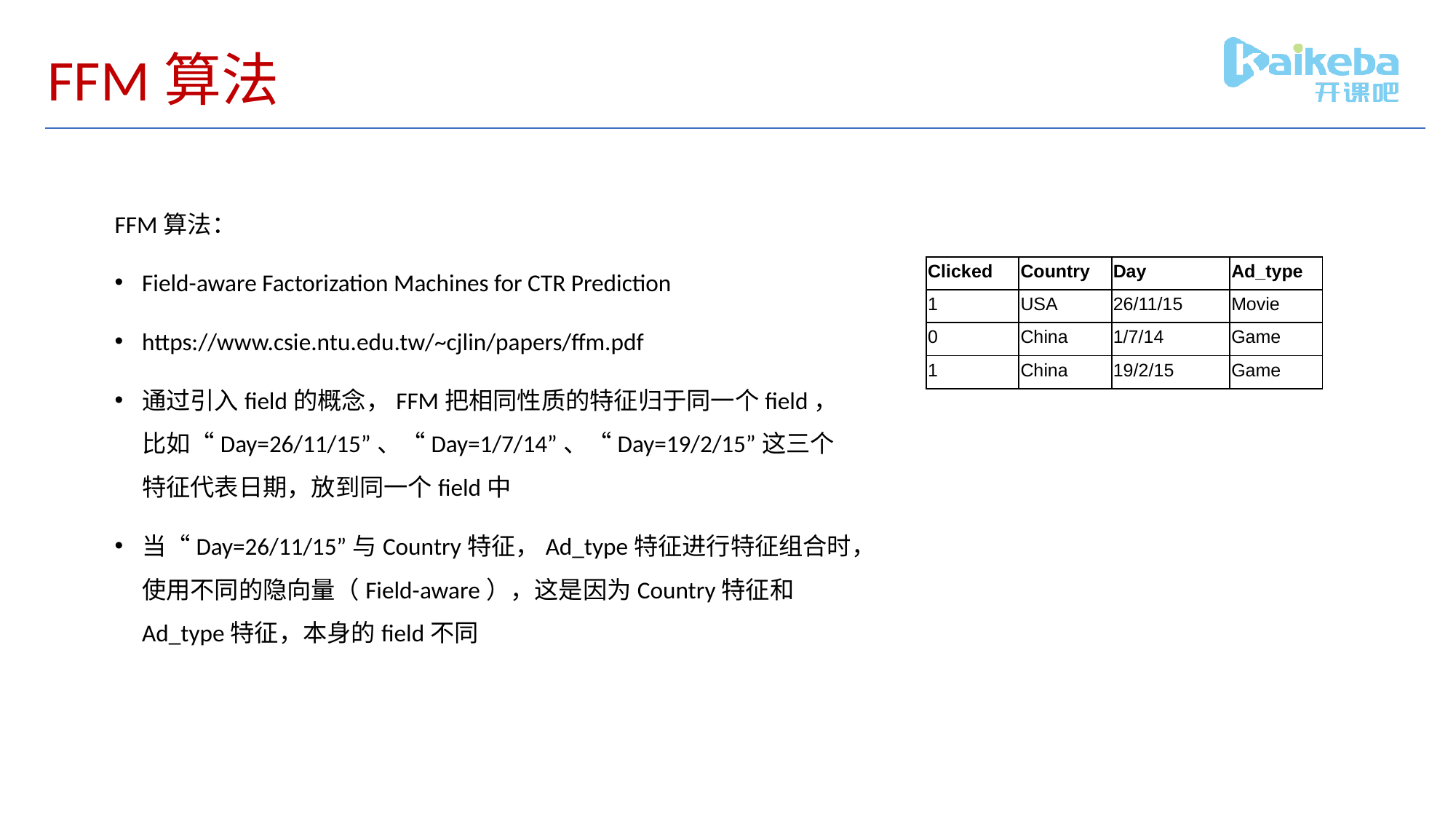

# FFM算法
FFM算法：
Field-aware Factorization Machines for CTR Prediction
https://www.csie.ntu.edu.tw/~cjlin/papers/ffm.pdf
通过引入field的概念，FFM把相同性质的特征归于同一个field，比如“Day=26/11/15”、“Day=1/7/14”、“Day=19/2/15”这三个特征代表日期，放到同一个field中
当“Day=26/11/15”与Country特征，Ad_type特征进行特征组合时，使用不同的隐向量（Field-aware），这是因为Country特征和Ad_type特征，本身的field不同

| Clicked | Country | Day | Ad\_type |
| --- | --- | --- | --- |
| 1 | USA | 26/11/15 | Movie |
| 0 | China | 1/7/14 | Game |
| 1 | China | 19/2/15 | Game |